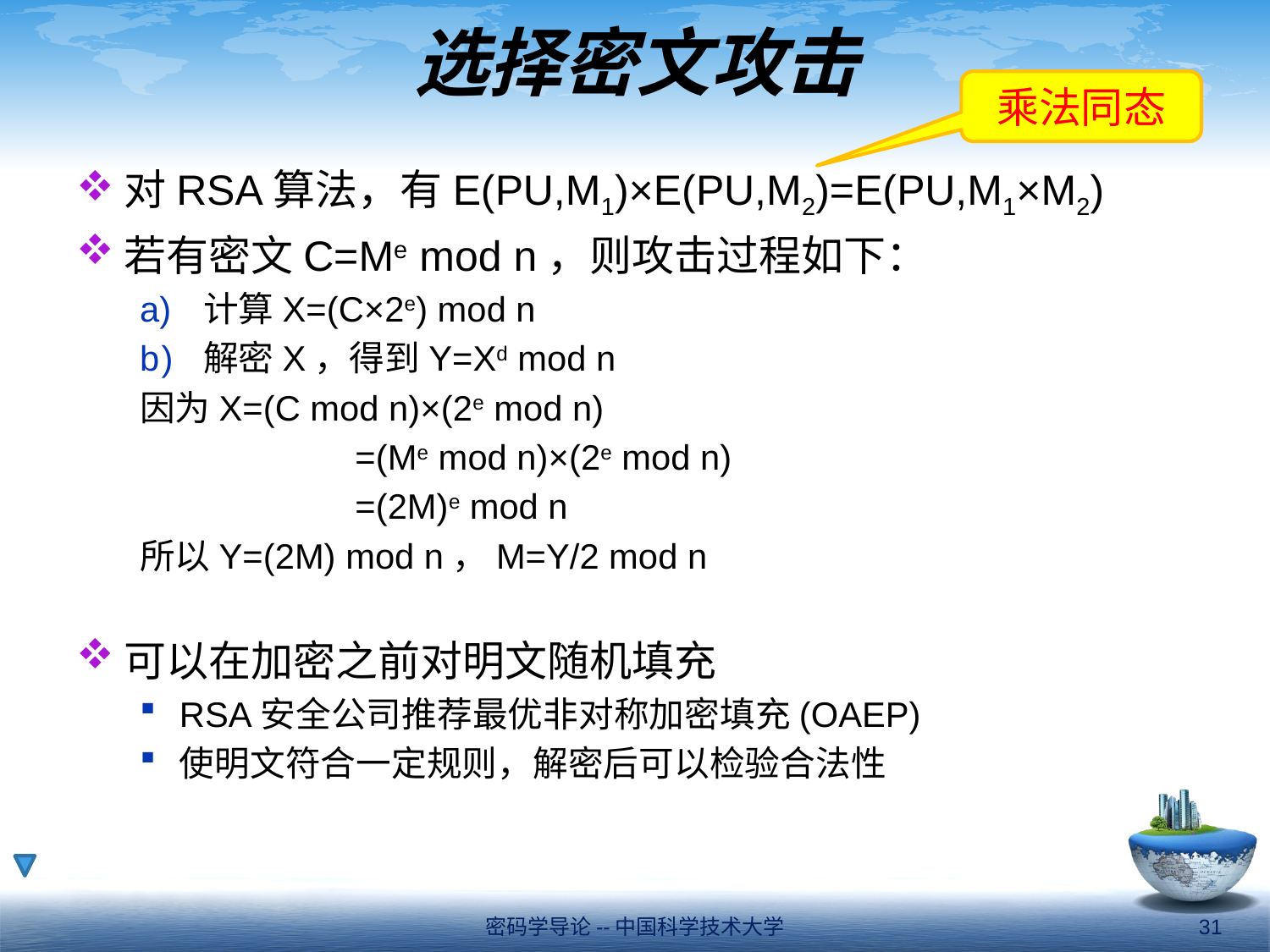

# 选择密文攻击
乘法同态
对RSA算法，有E(PU,M1)×E(PU,M2)=E(PU,M1×M2)
若有密文C=Me mod n，则攻击过程如下：
计算X=(C×2e) mod n
解密X，得到Y=Xd mod n
因为X=(C mod n)×(2e mod n)
		     =(Me mod n)×(2e mod n)
		     =(2M)e mod n
所以Y=(2M) mod n，M=Y/2 mod n

可以在加密之前对明文随机填充
RSA安全公司推荐最优非对称加密填充(OAEP)
使明文符合一定规则，解密后可以检验合法性

密码学导论--中国科学技术大学
31